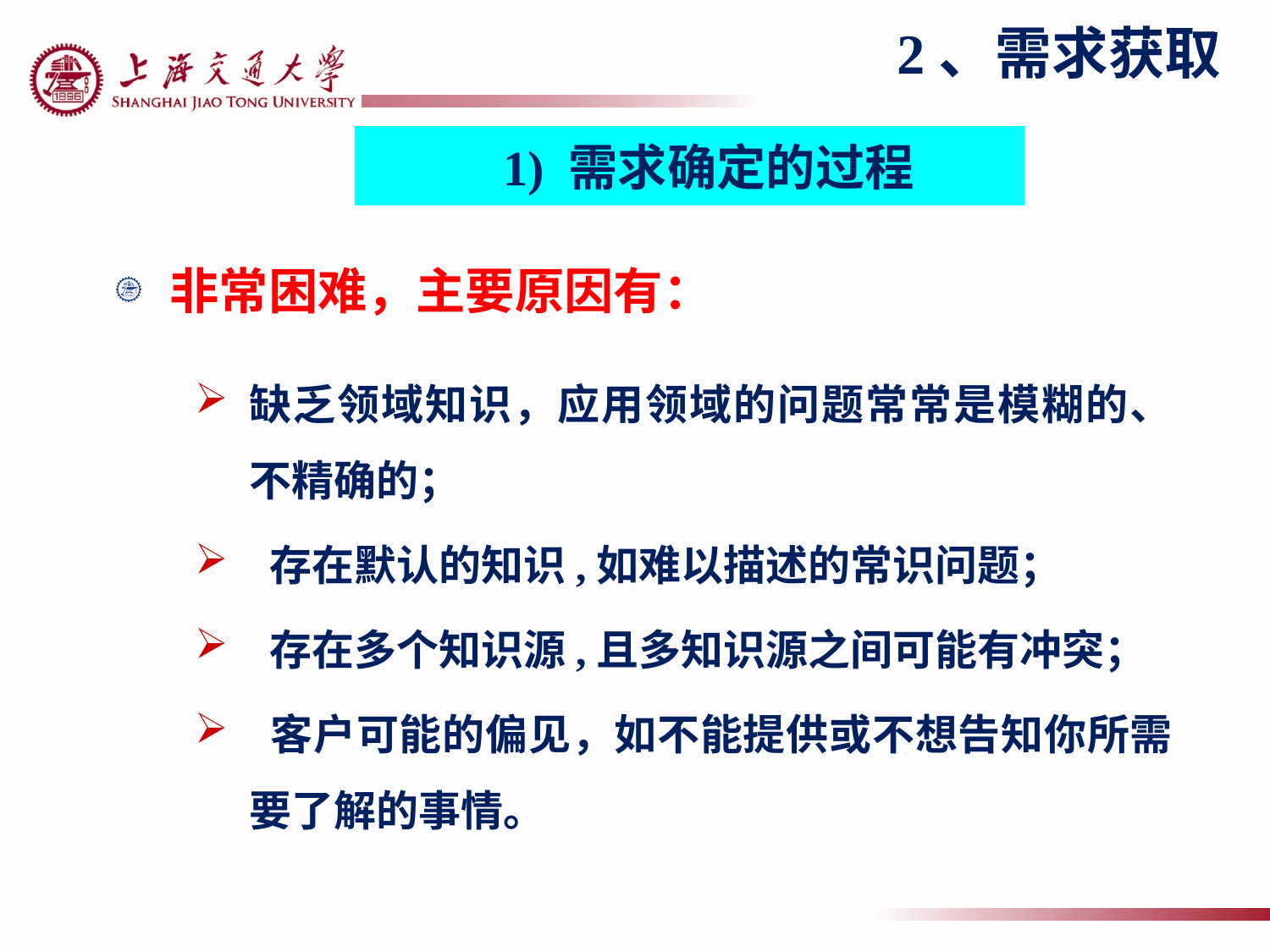

2、需求获取
1) 需求确定的过程
非常困难，主要原因有：
缺乏领域知识，应用领域的问题常常是模糊的、不精确的；
 存在默认的知识,如难以描述的常识问题；
 存在多个知识源,且多知识源之间可能有冲突；
 客户可能的偏见，如不能提供或不想告知你所需要了解的事情。